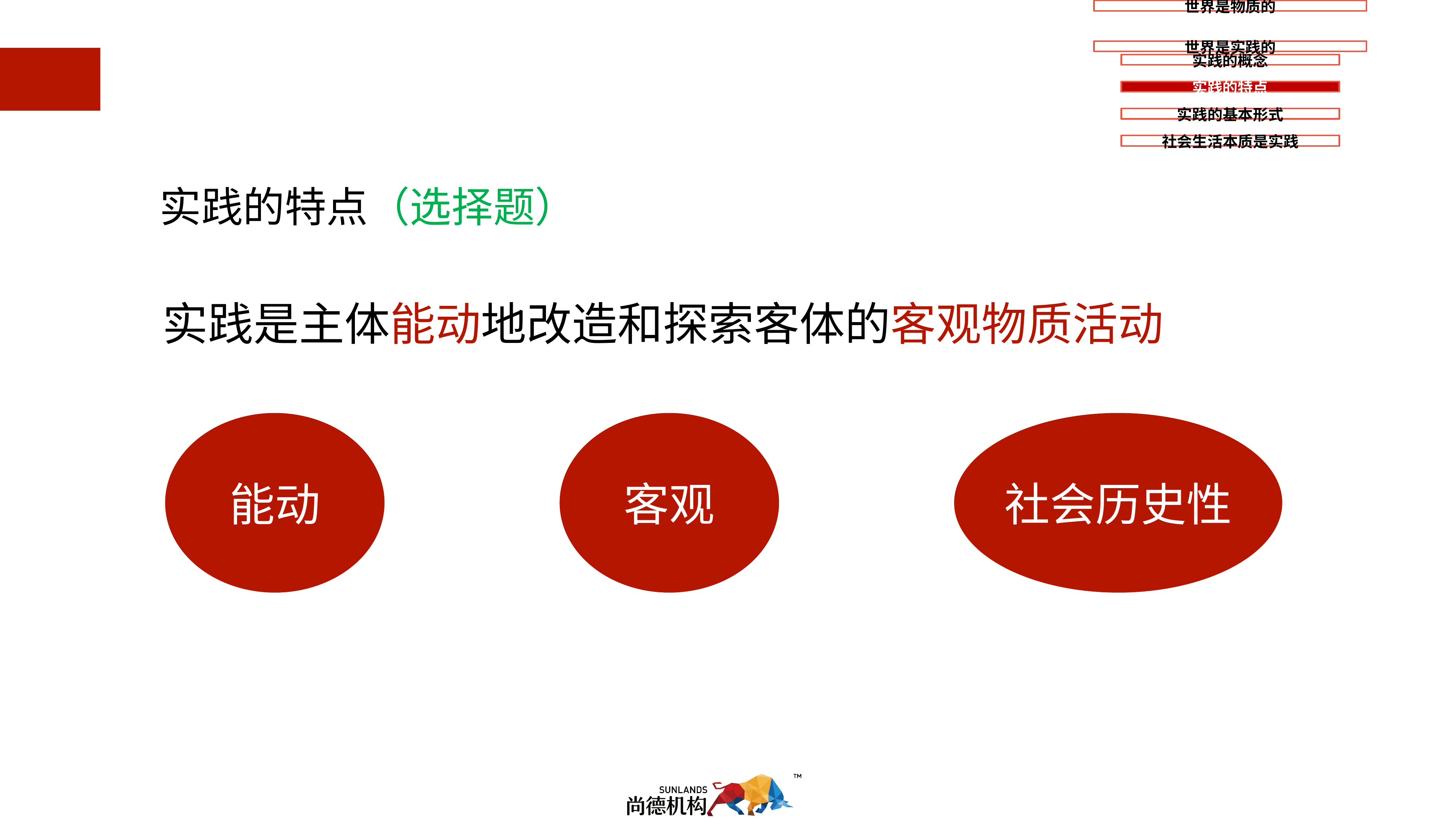

1.1.2实践的本质、特点、形式和作用
世界是物质的
世界是实践的
实践的概念
实践的特点
实践的基本形式
社会生活本质是实践
实践的特点（选择题）
实践是主体能动地改造和探索客体的客观物质活动
能动
客观
社会历史性